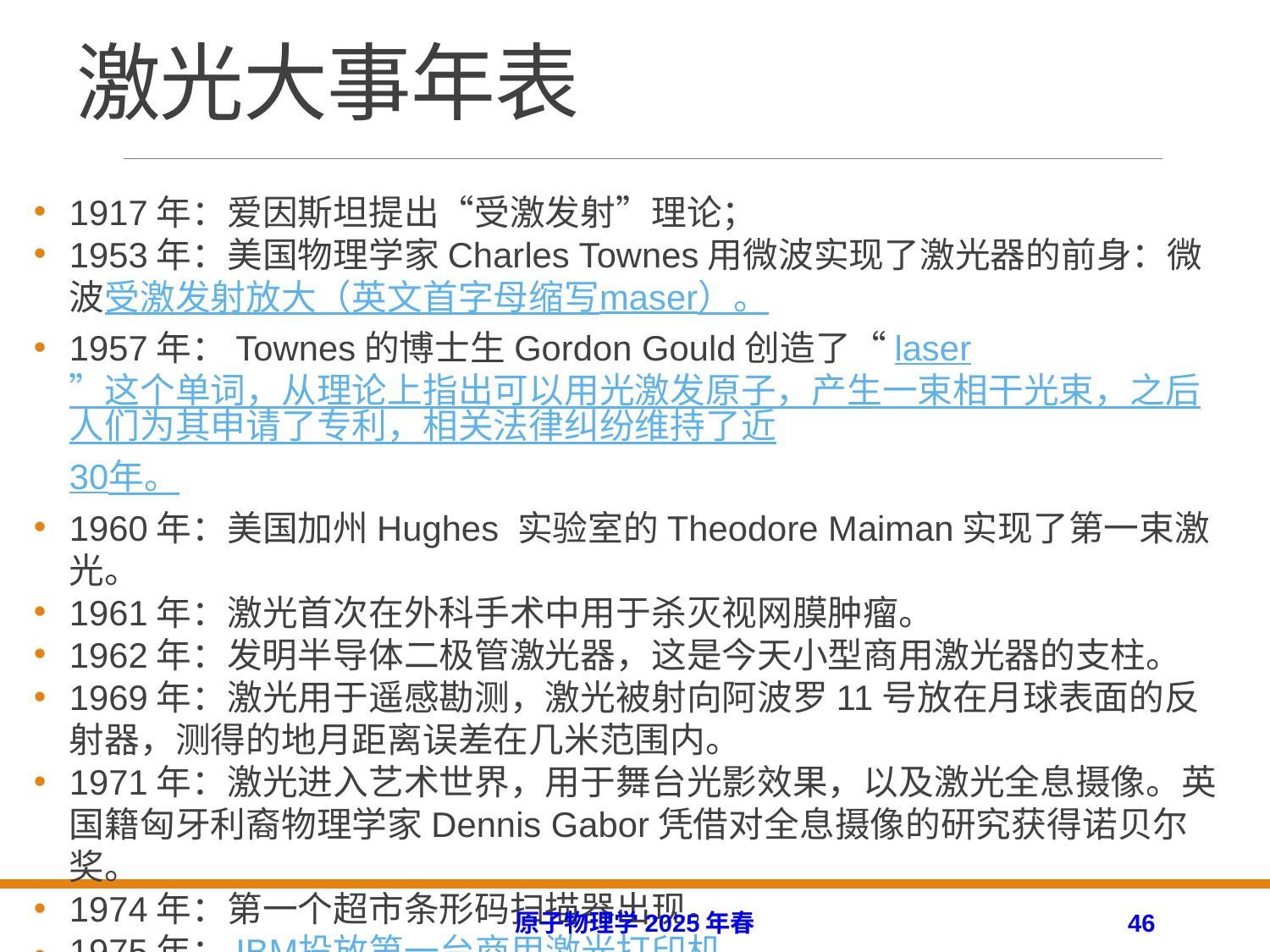

# 激光大事年表
1917年：爱因斯坦提出“受激发射”理论；
1953年：美国物理学家Charles Townes用微波实现了激光器的前身：微波受激发射放大（英文首字母缩写maser）。
1957年：Townes的博士生Gordon Gould创造了“laser”这个单词，从理论上指出可以用光激发原子，产生一束相干光束，之后人们为其申请了专利，相关法律纠纷维持了近30年。
1960年：美国加州Hughes 实验室的Theodore Maiman实现了第一束激光。
1961年：激光首次在外科手术中用于杀灭视网膜肿瘤。
1962年：发明半导体二极管激光器，这是今天小型商用激光器的支柱。
1969年：激光用于遥感勘测，激光被射向阿波罗11号放在月球表面的反射器，测得的地月距离误差在几米范围内。
1971年：激光进入艺术世界，用于舞台光影效果，以及激光全息摄像。英国籍匈牙利裔物理学家Dennis Gabor凭借对全息摄像的研究获得诺贝尔奖。
1974年：第一个超市条形码扫描器出现。
1975年：IBM投放第一台商用激光打印机。
原子物理学2025年春
46